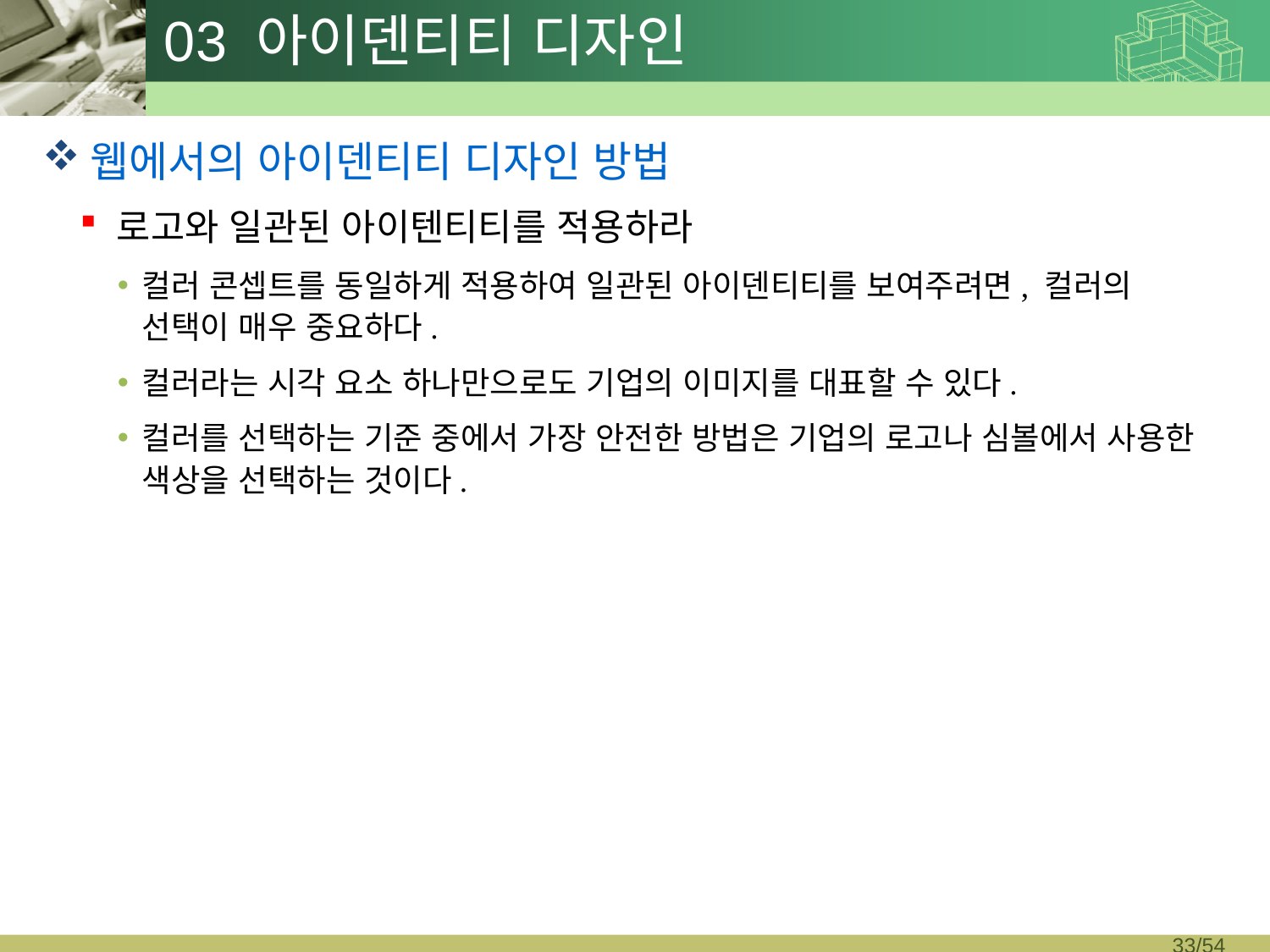

# 03 아이덴티티 디자인
웹에서의 아이덴티티 디자인 방법
로고와 일관된 아이텐티티를 적용하라
컬러 콘셉트를 동일하게 적용하여 일관된 아이덴티티를 보여주려면, 컬러의 선택이 매우 중요하다.
컬러라는 시각 요소 하나만으로도 기업의 이미지를 대표할 수 있다.
컬러를 선택하는 기준 중에서 가장 안전한 방법은 기업의 로고나 심볼에서 사용한 색상을 선택하는 것이다.